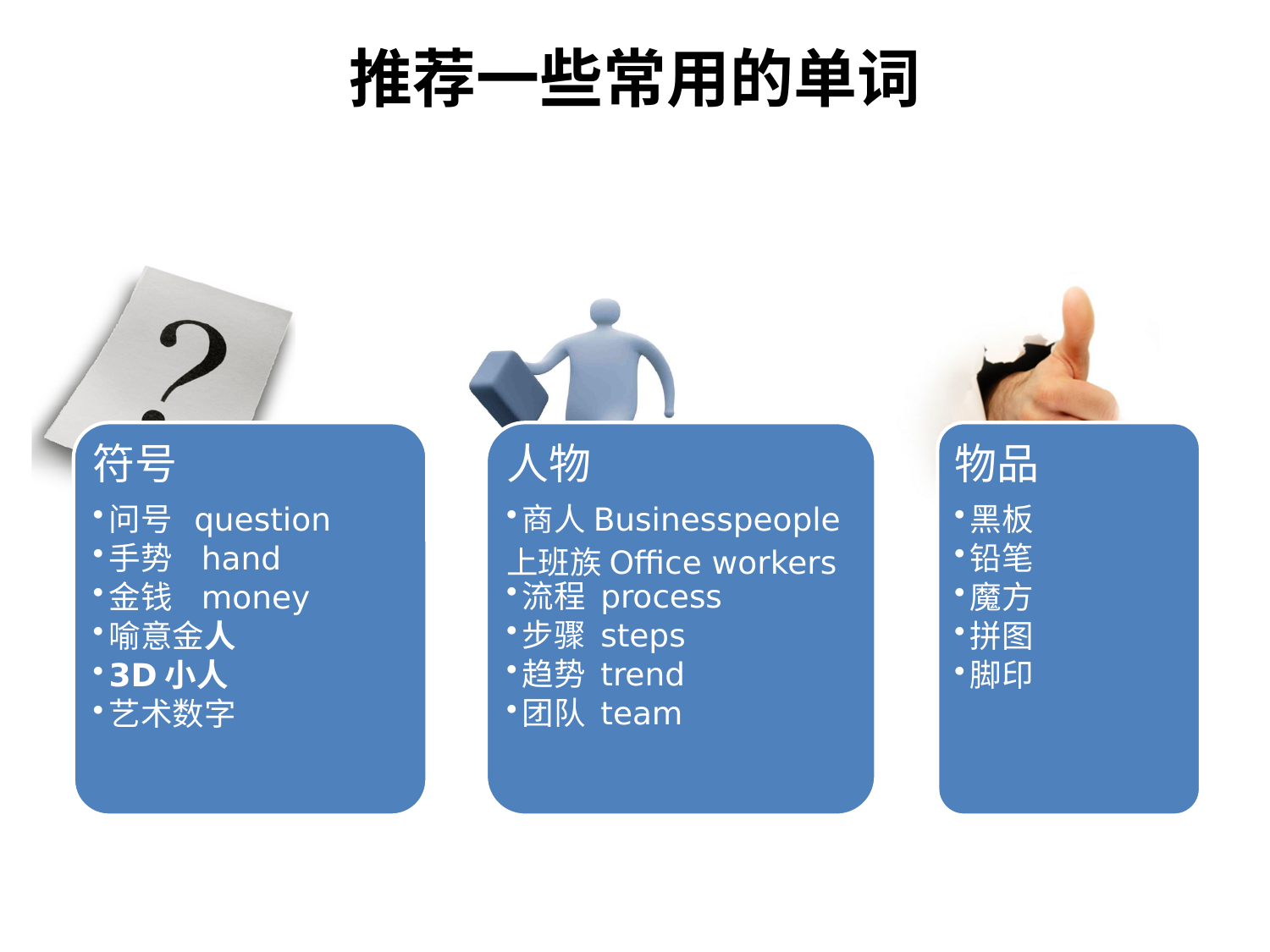

# 推荐一些常用的单词

符号
问号  question
手势   hand
金钱   money
喻意金人
3D小人
艺术数字

人物
商人Businesspeople
上班族Office workers
流程 process
步骤 steps
趋势 trend
团队 team

物品
黑板
铅笔
魔方
拼图
脚印